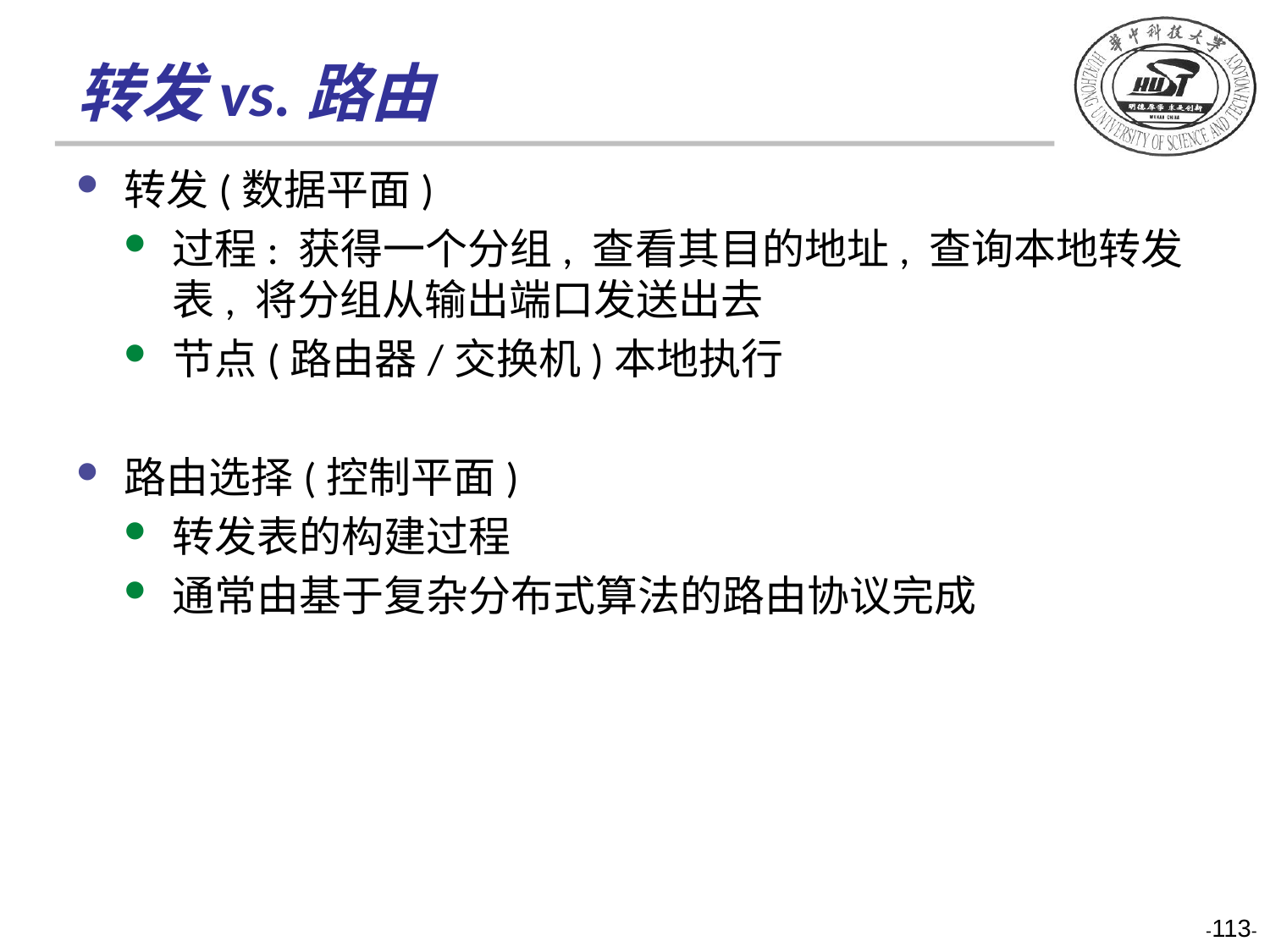

# 转发vs.路由
转发(数据平面)
过程: 获得一个分组, 查看其目的地址, 查询本地转发表, 将分组从输出端口发送出去
节点(路由器/交换机)本地执行

路由选择(控制平面)
转发表的构建过程
通常由基于复杂分布式算法的路由协议完成

-113-